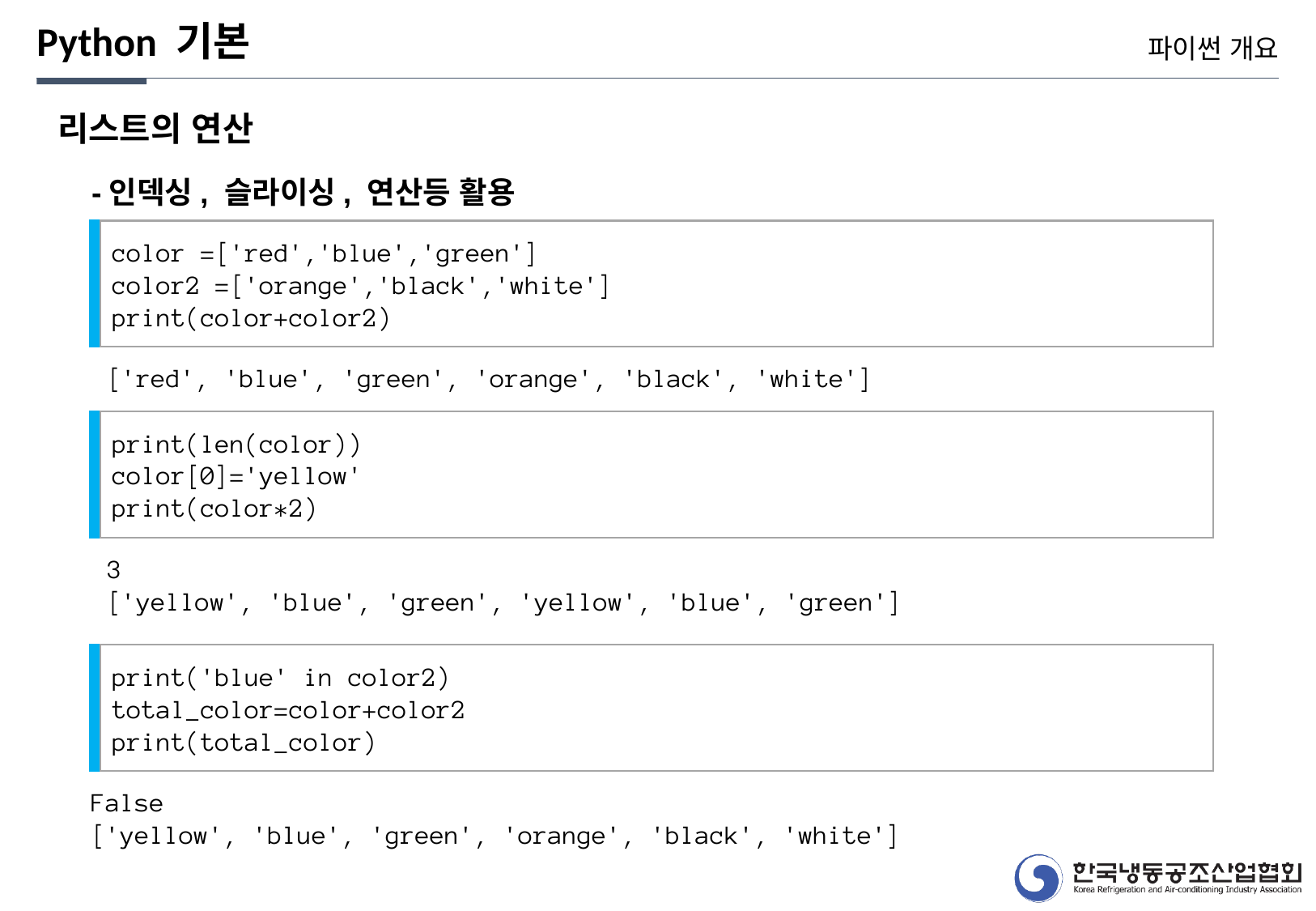

Python 기본
파이썬 개요
리스트의 연산
-인덱싱, 슬라이싱, 연산등 활용

color =['red','blue','green']
color2 =['orange','black','white']
print(color+color2)
['red', 'blue', 'green', 'orange', 'black', 'white']

print(len(color))
color[0]='yellow'
print(color*2)
3
['yellow', 'blue', 'green', 'yellow', 'blue', 'green']

print('blue' in color2)
total_color=color+color2
print(total_color)
False
['yellow', 'blue', 'green', 'orange', 'black', 'white']